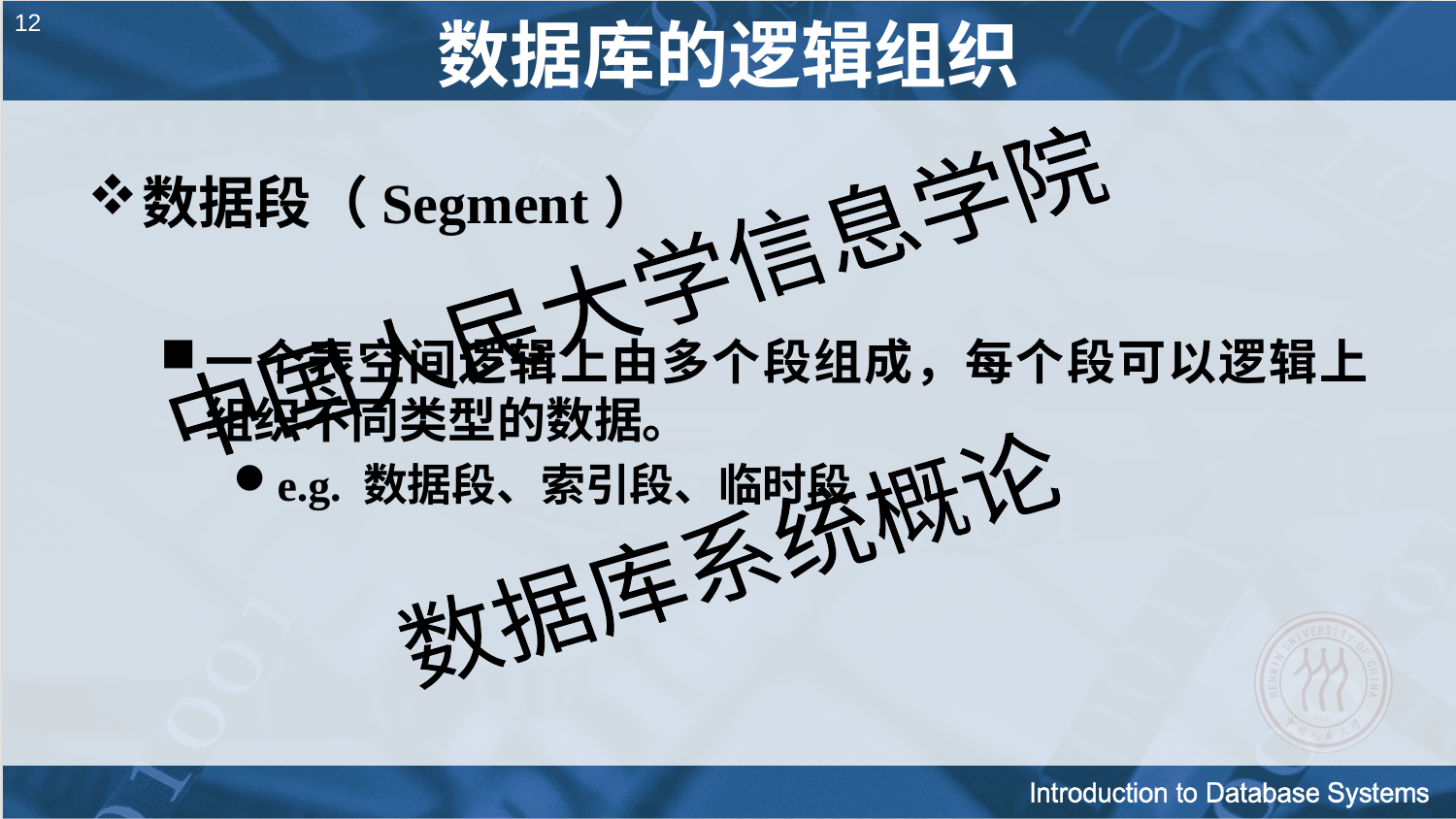

# 12
数据库的逻辑组织
数据段（Segment）

一个表空间逻辑上由多个段组成，每个段可以逻辑上组织不同类型的数据。
e.g. 数据段、索引段、临时段